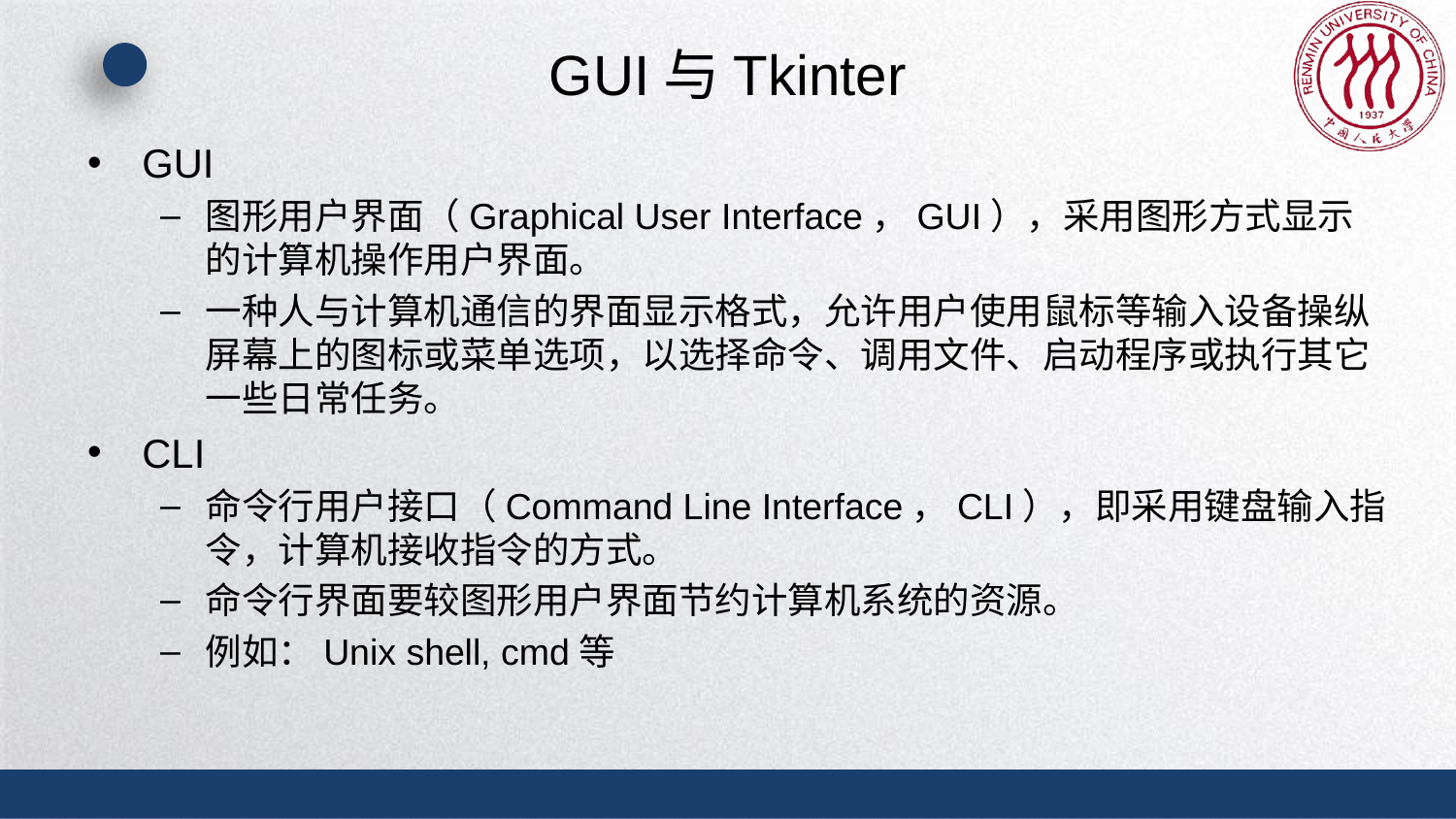

# GUI与Tkinter
GUI
图形用户界面（Graphical User Interface，GUI），采用图形方式显示的计算机操作用户界面。
一种人与计算机通信的界面显示格式，允许用户使用鼠标等输入设备操纵屏幕上的图标或菜单选项，以选择命令、调用文件、启动程序或执行其它一些日常任务。
CLI
命令行用户接口（Command Line Interface，CLI），即采用键盘输入指令，计算机接收指令的方式。
命令行界面要较图形用户界面节约计算机系统的资源。
例如：Unix shell, cmd等